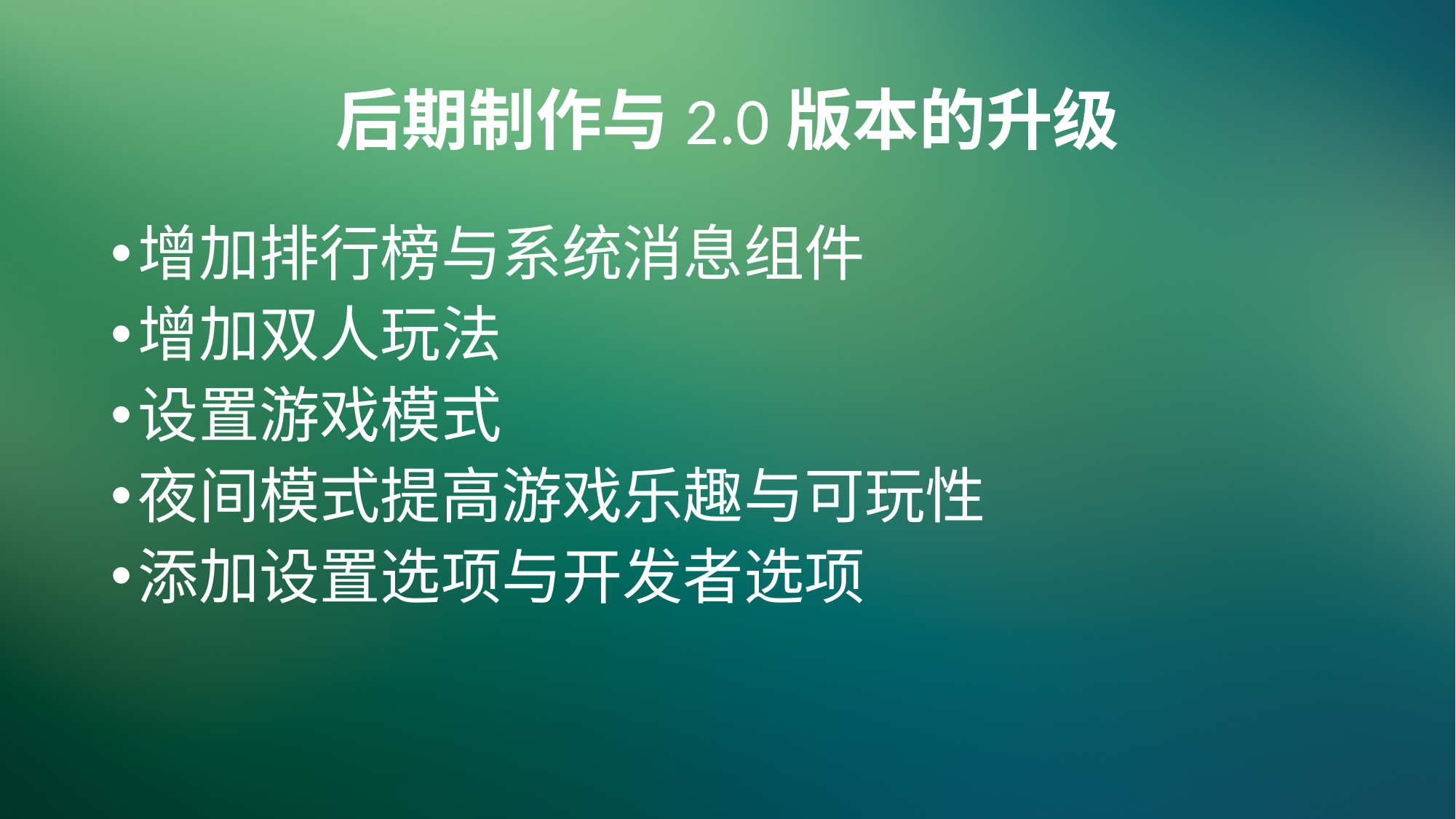

# 后期制作与2.0版本的升级
增加排行榜与系统消息组件
增加双人玩法
设置游戏模式
夜间模式提高游戏乐趣与可玩性
添加设置选项与开发者选项